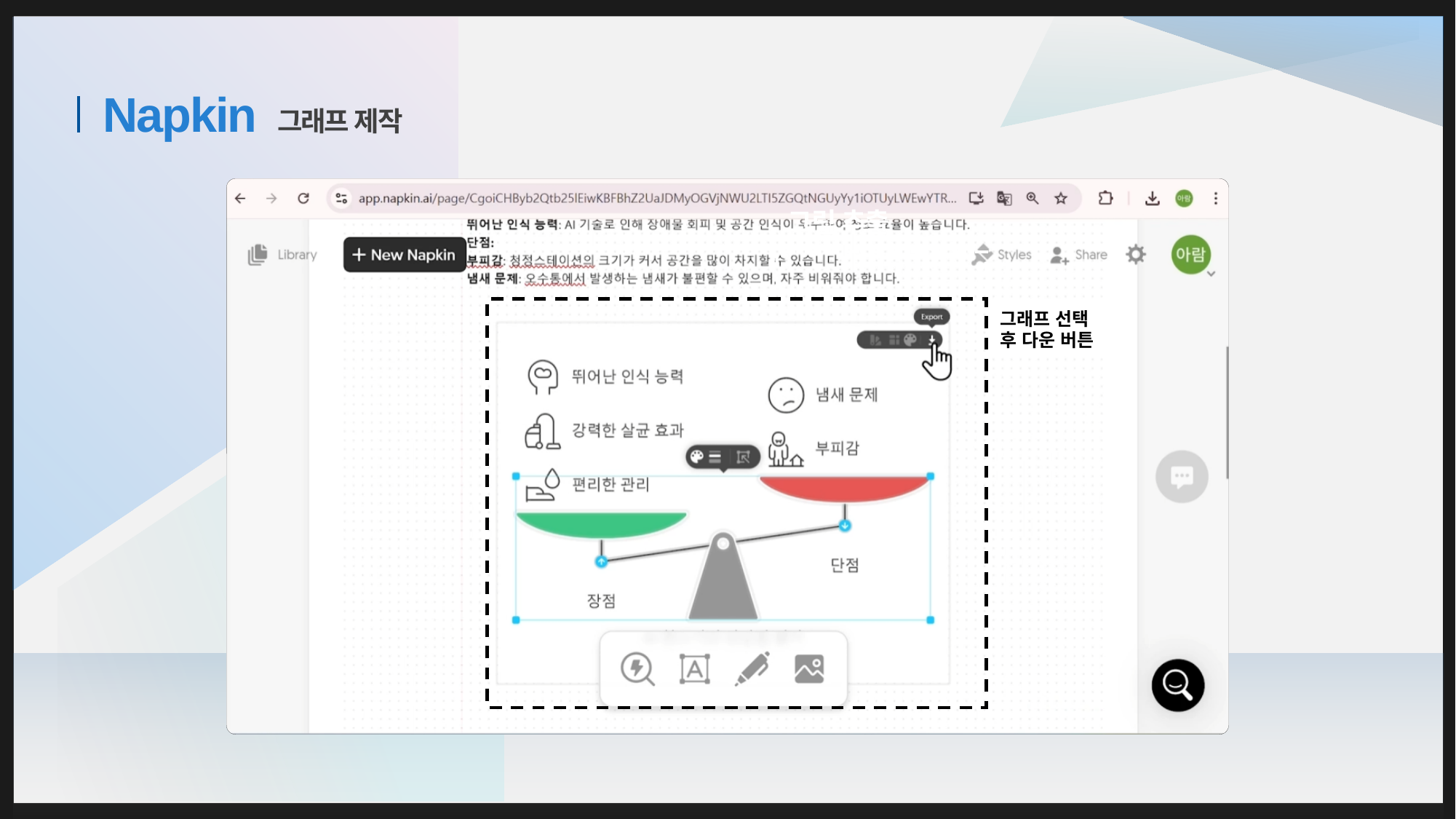

그래프 제작
# Napkin
그림 추출

그래프 선택 후 다운 버튼